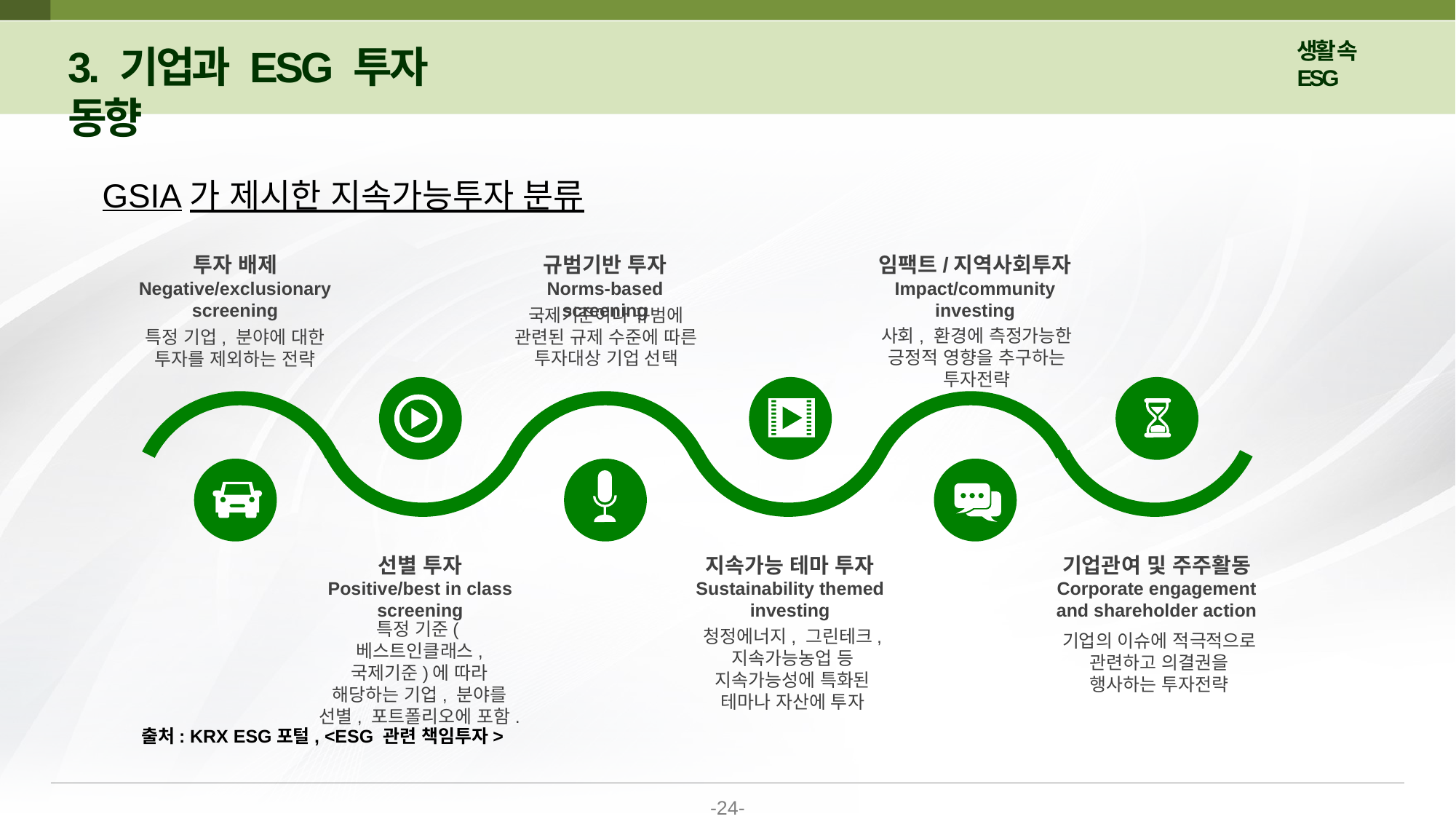

3. 기업과 ESG 투자 동향
GSIA가 제시한 지속가능투자 분류
투자 배제
Negative/exclusionary screening
특정 기업, 분야에 대한 투자를 제외하는 전략
규범기반 투자
Norms-based screening
국제기준이나 규범에 관련된 규제 수준에 따른 투자대상 기업 선택
임팩트/지역사회투자
Impact/community investing
사회, 환경에 측정가능한 긍정적 영향을 추구하는 투자전략

선별 투자
Positive/best in class screening
특정 기준(베스트인클래스, 국제기준)에 따라 해당하는 기업, 분야를 선별, 포트폴리오에 포함.
지속가능 테마 투자
Sustainability themed investing
청정에너지, 그린테크, 지속가능농업 등 지속가능성에 특화된 테마나 자산에 투자
기업관여 및 주주활동
Corporate engagement and shareholder action
기업의 이슈에 적극적으로 관련하고 의결권을 행사하는 투자전략
출처: KRX ESG포털, <ESG 관련 책임투자>